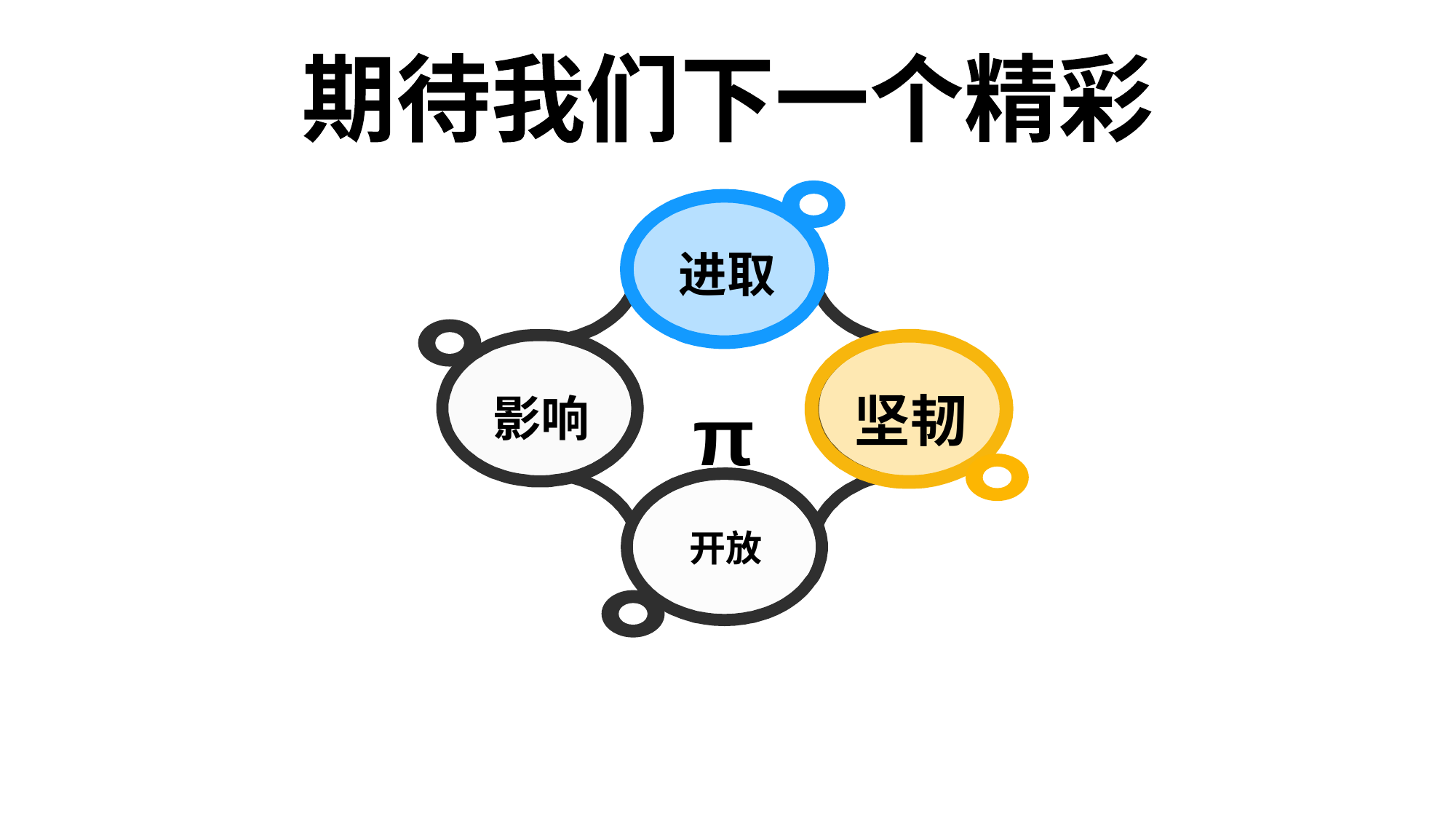

期待我们下一个精彩

进取

π
坚韧
影响

开放

'